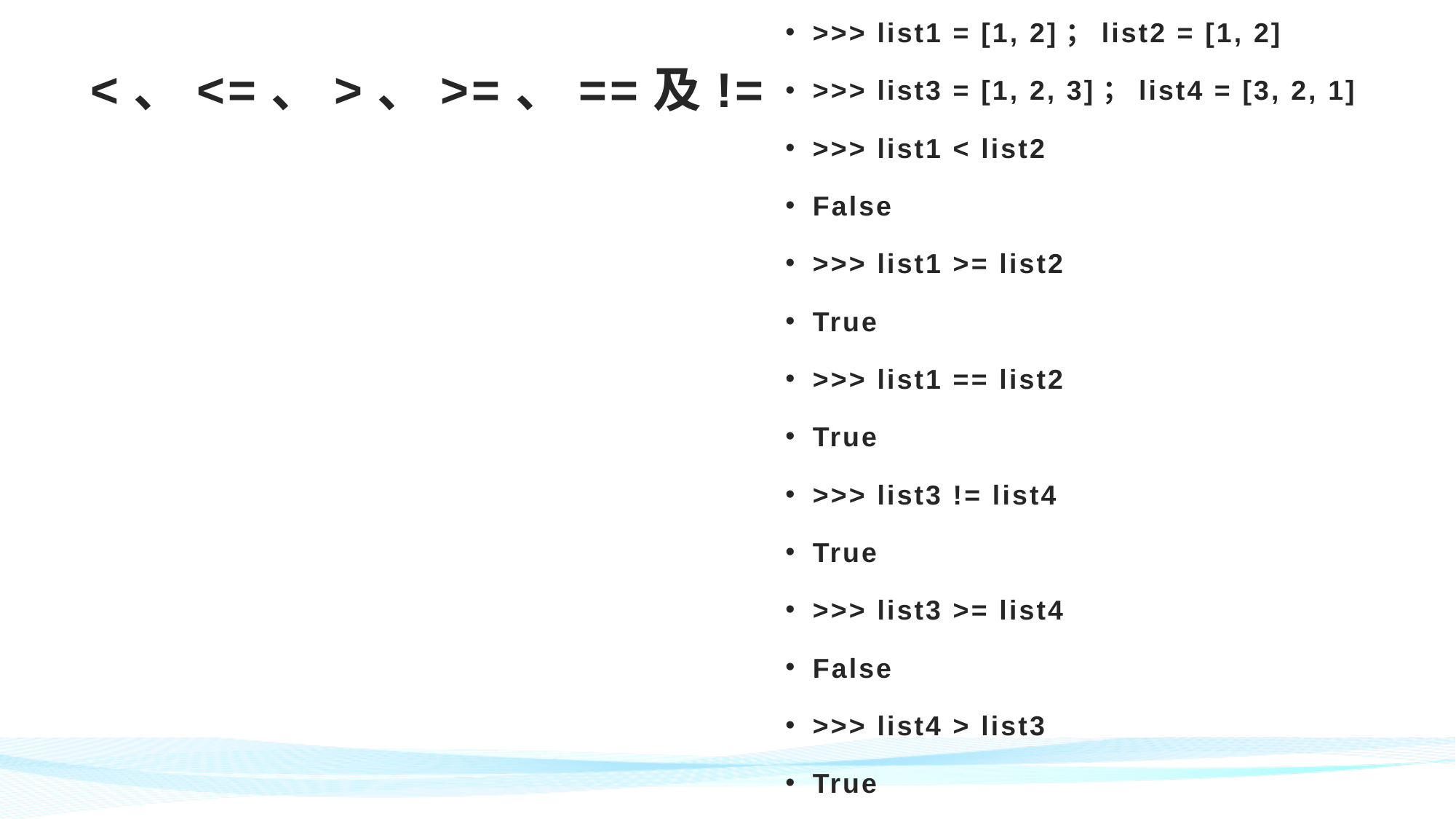

>>> list1 = [1, 2]；list2 = [1, 2]
>>> list3 = [1, 2, 3]；list4 = [3, 2, 1]
>>> list1 < list2
False
>>> list1 >= list2
True
>>> list1 == list2
True
>>> list3 != list4
True
>>> list3 >= list4
False
>>> list4 > list3
True

# <、<=、>、>=、==及!=
18